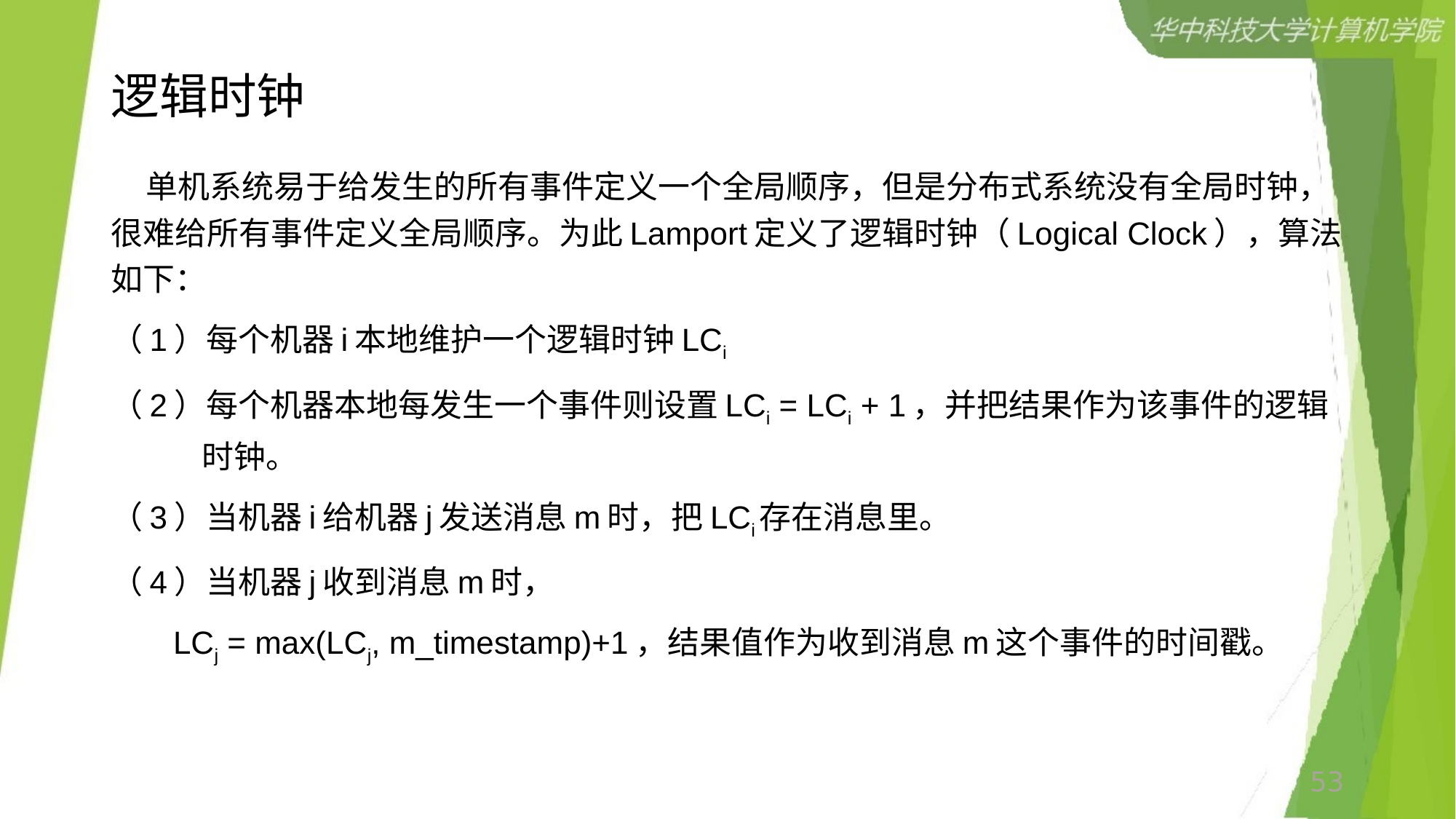

# 逻辑时钟
    单机系统易于给发生的所有事件定义一个全局顺序，但是分布式系统没有全局时钟，很难给所有事件定义全局顺序。为此Lamport定义了逻辑时钟（Logical Clock），算法如下：
（1）每个机器i本地维护一个逻辑时钟LCi
（2）每个机器本地每发生一个事件则设置LCi = LCi + 1，并把结果作为该事件的逻辑时钟。
（3）当机器i给机器j发送消息m时，把LCi存在消息里。
（4）当机器j收到消息m时，
       LCj = max(LCj, m_timestamp)+1，结果值作为收到消息m这个事件的时间戳。
53